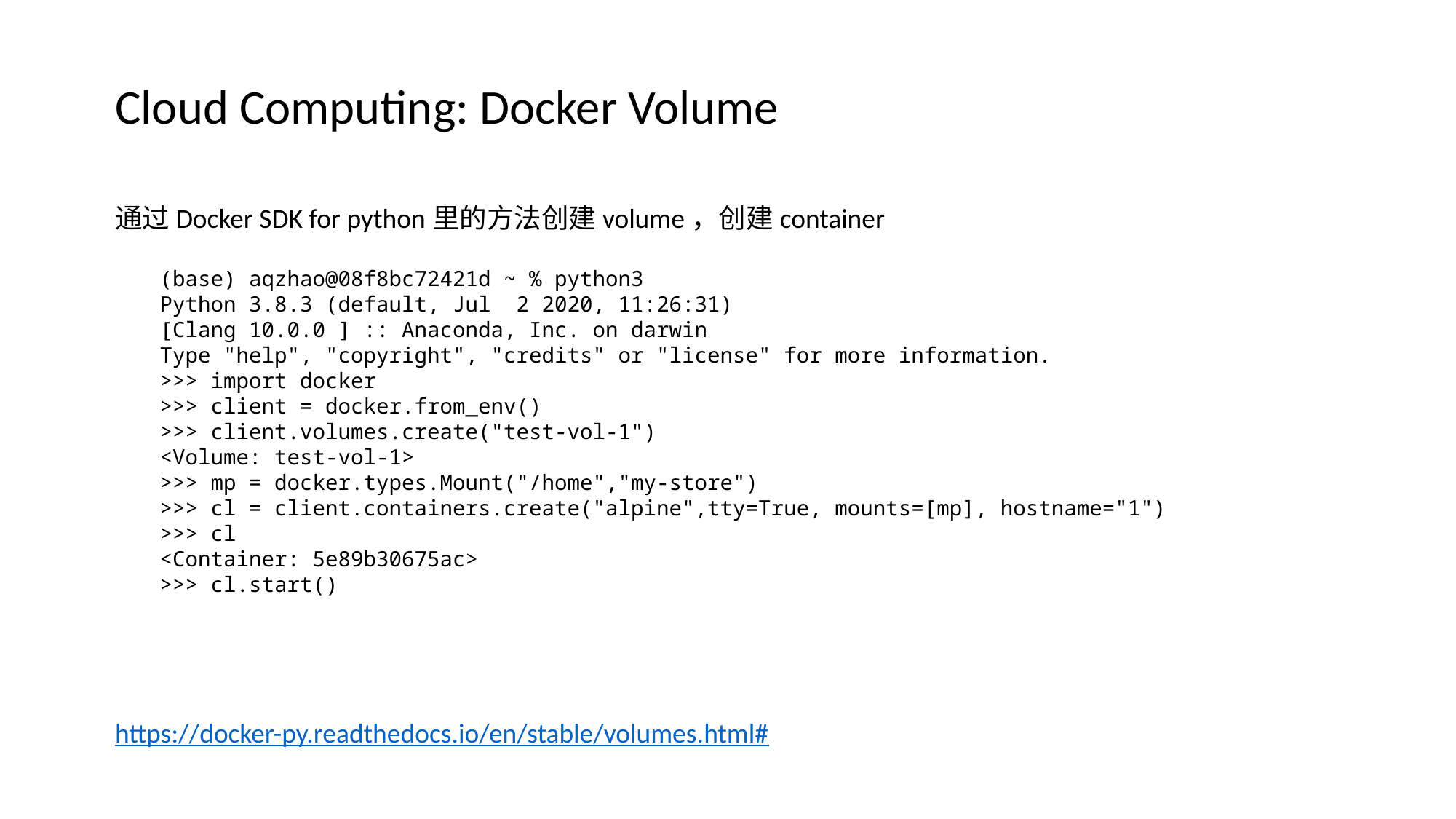

Cloud Computing: Docker Volume
通过Docker SDK for python里的方法创建volume，创建container
(base) aqzhao@08f8bc72421d ~ % python3
Python 3.8.3 (default, Jul  2 2020, 11:26:31)
[Clang 10.0.0 ] :: Anaconda, Inc. on darwin
Type "help", "copyright", "credits" or "license" for more information.
>>> import docker
>>> client = docker.from_env()
>>> client.volumes.create("test-vol-1")
<Volume: test-vol-1>
>>> mp = docker.types.Mount("/home","my-store")
>>> cl = client.containers.create("alpine",tty=True, mounts=[mp], hostname="1")
>>> cl
<Container: 5e89b30675ac>
>>> cl.start()
https://docker-py.readthedocs.io/en/stable/volumes.html#